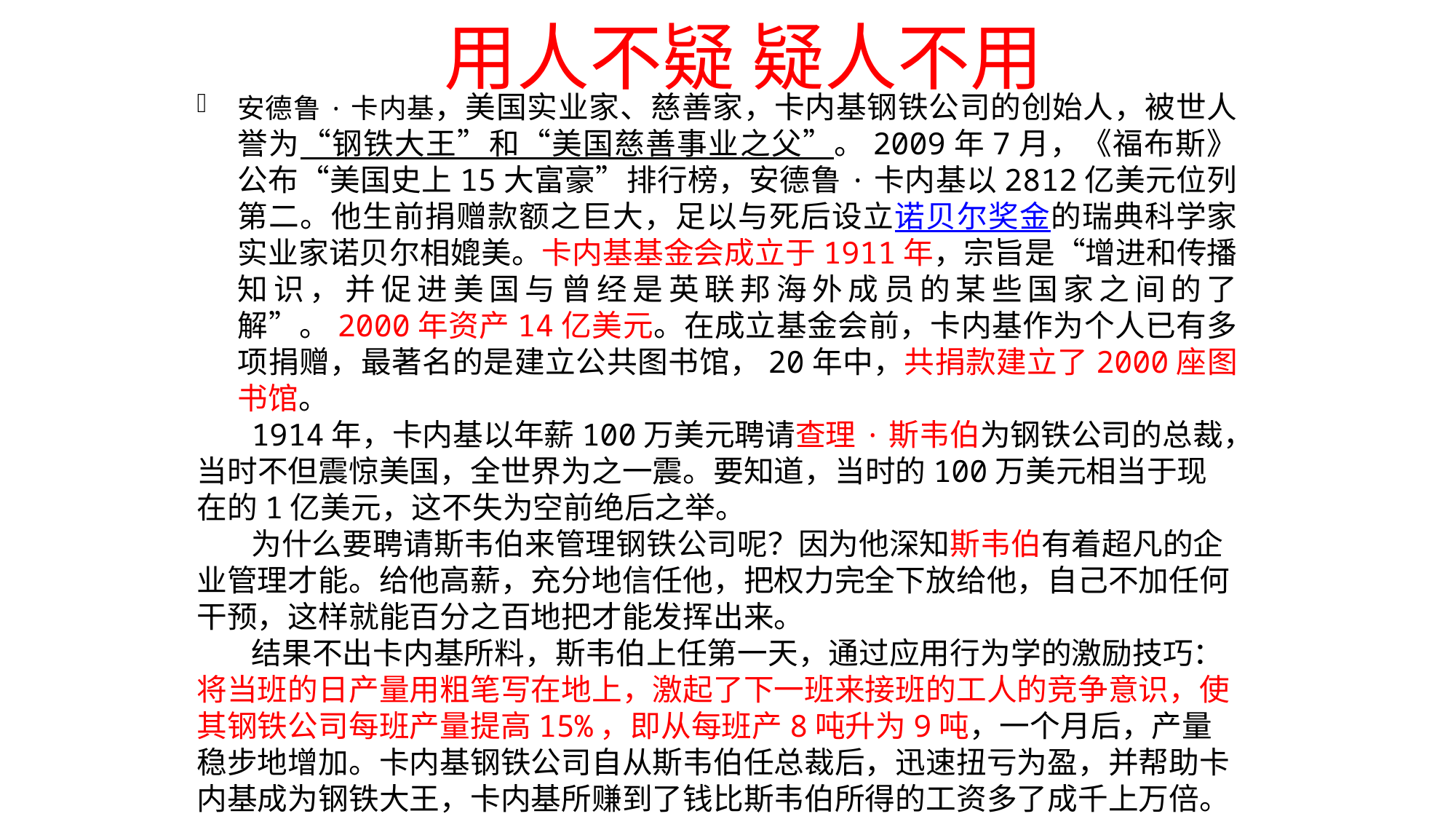

用人不疑 疑人不用

安德鲁·卡内基，美国实业家、慈善家，卡内基钢铁公司的创始人，被世人誉为“钢铁大王”和“美国慈善事业之父”。2009年7月，《福布斯》公布“美国史上15大富豪”排行榜，安德鲁·卡内基以2812亿美元位列第二。他生前捐赠款额之巨大，足以与死后设立诺贝尔奖金的瑞典科学家实业家诺贝尔相媲美。卡内基基金会成立于1911年，宗旨是“增进和传播知识，并促进美国与曾经是英联邦海外成员的某些国家之间的了解”。2000年资产14亿美元。在成立基金会前，卡内基作为个人已有多项捐赠，最著名的是建立公共图书馆，20年中，共捐款建立了2000座图书馆。
1914年，卡内基以年薪100万美元聘请查理·斯韦伯为钢铁公司的总裁，当时不但震惊美国，全世界为之一震。要知道，当时的100万美元相当于现在的1亿美元，这不失为空前绝后之举。
为什么要聘请斯韦伯来管理钢铁公司呢？因为他深知斯韦伯有着超凡的企业管理才能。给他高薪，充分地信任他，把权力完全下放给他，自己不加任何干预，这样就能百分之百地把才能发挥出来。
结果不出卡内基所料，斯韦伯上任第一天，通过应用行为学的激励技巧：将当班的日产量用粗笔写在地上，激起了下一班来接班的工人的竞争意识，使其钢铁公司每班产量提高15%，即从每班产8吨升为9吨，一个月后，产量稳步地增加。卡内基钢铁公司自从斯韦伯任总裁后，迅速扭亏为盈，并帮助卡内基成为钢铁大王，卡内基所赚到了钱比斯韦伯所得的工资多了成千上万倍。